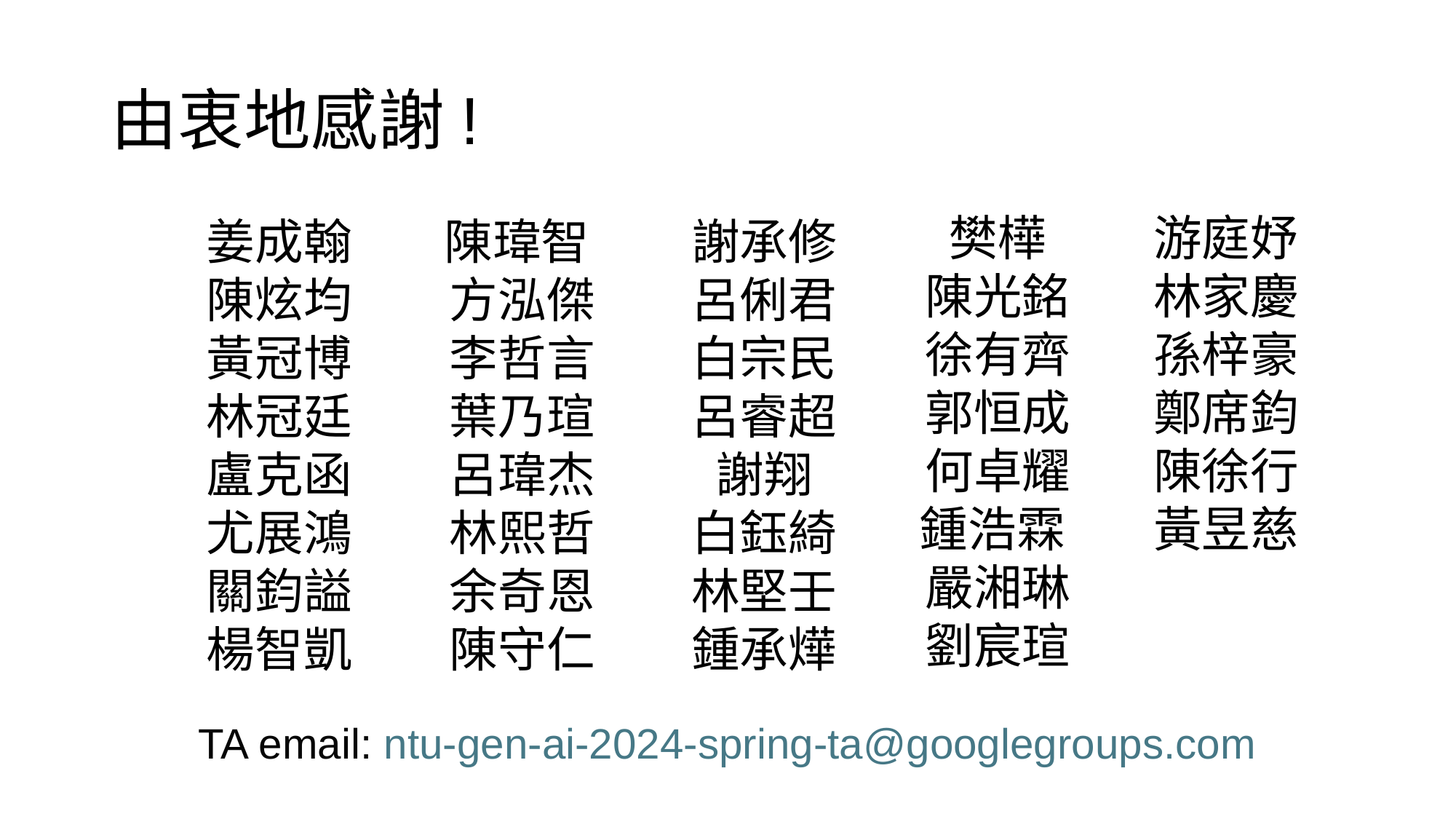

# 由衷地感謝!
樊樺
陳光銘
徐有齊
郭恒成
何卓耀
鍾浩霖
嚴湘琳
劉宸瑄
游庭妤
林家慶
孫梓豪
鄭席鈞
陳徐行
黃昱慈
姜成翰
陳炫均
黃冠博
林冠廷
盧克函
尤展鴻
關鈞謚
楊智凱
陳瑋智
方泓傑
李哲言
葉乃瑄
呂瑋杰
林熙哲
余奇恩
陳守仁
謝承修
呂俐君
白宗民
呂睿超
謝翔
白鈺綺
林堅壬
鍾承燁

TA email: ntu-gen-ai-2024-spring-ta@googlegroups.com